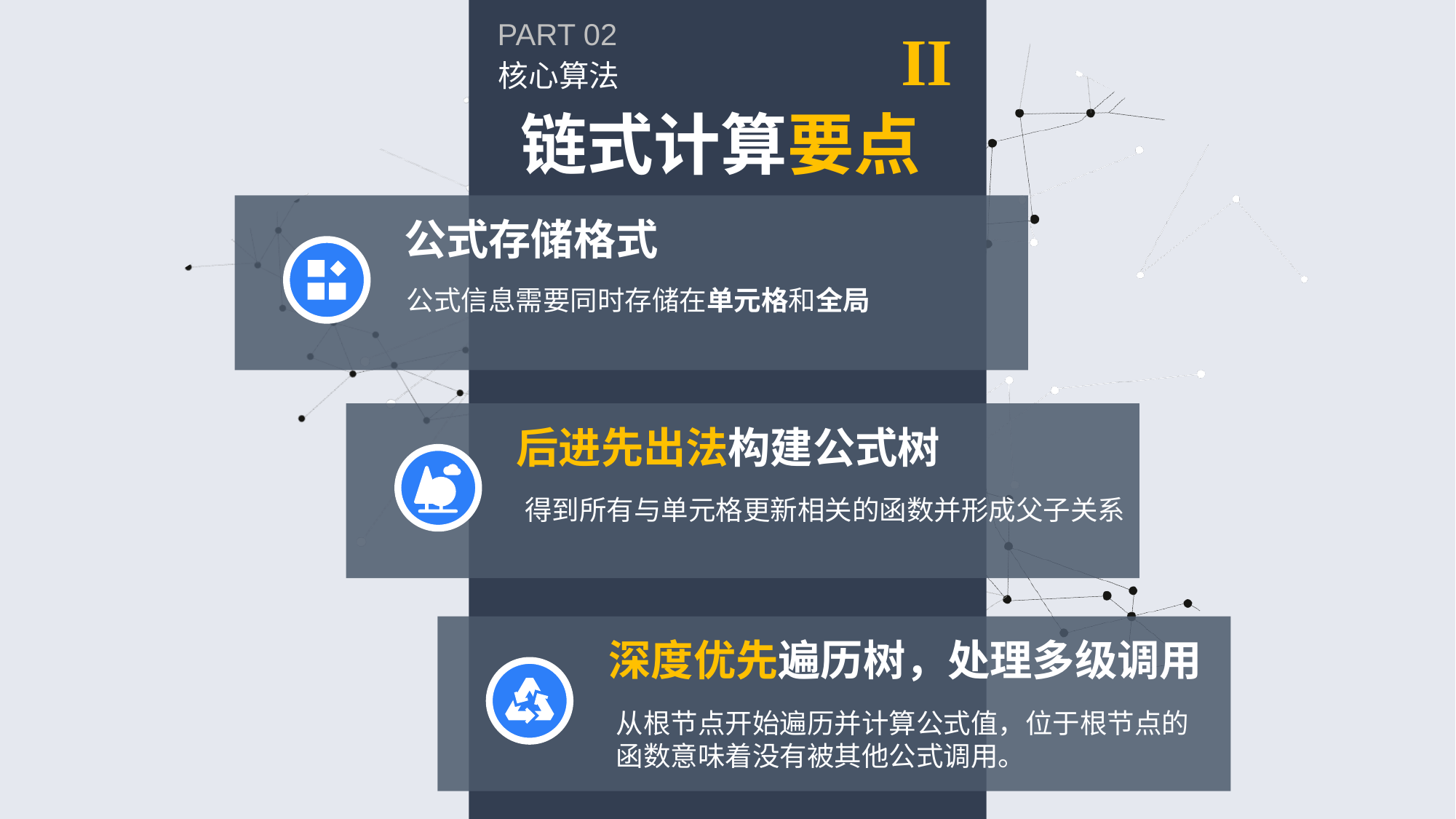

PART 02
II
核心算法
链式计算要点

公式存储格式

公式信息需要同时存储在单元格和全局

后进先出法构建公式树

得到所有与单元格更新相关的函数并形成父子关系

深度优先遍历树，处理多级调用

从根节点开始遍历并计算公式值，位于根节点的
函数意味着没有被其他公式调用。